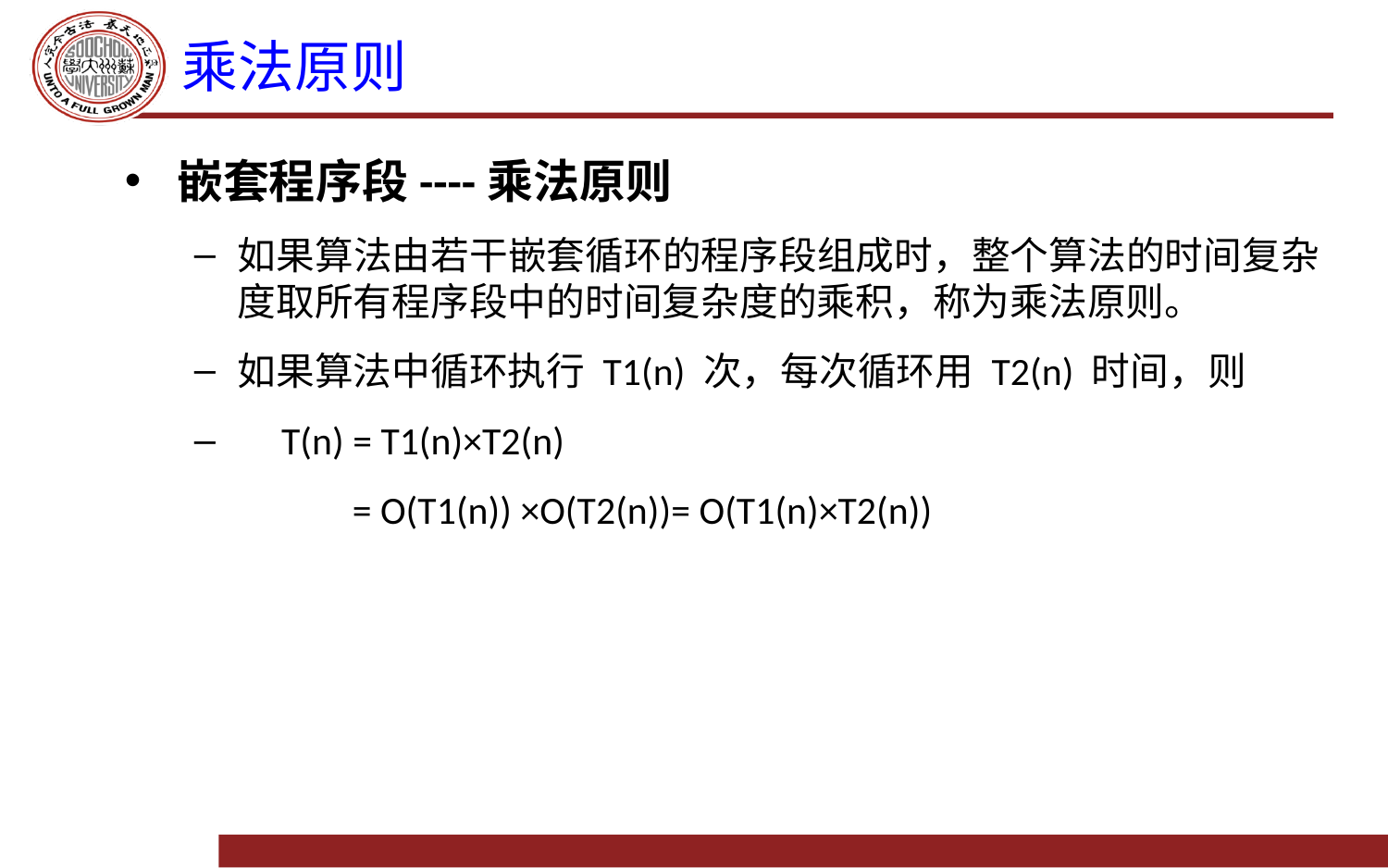

# 乘法原则
嵌套程序段----乘法原则
如果算法由若干嵌套循环的程序段组成时，整个算法的时间复杂度取所有程序段中的时间复杂度的乘积，称为乘法原则。
如果算法中循环执行 T1(n) 次，每次循环用 T2(n) 时间，则
     T(n) = T1(n)×T2(n)
                  = O(T1(n)) ×O(T2(n))= O(T1(n)×T2(n))